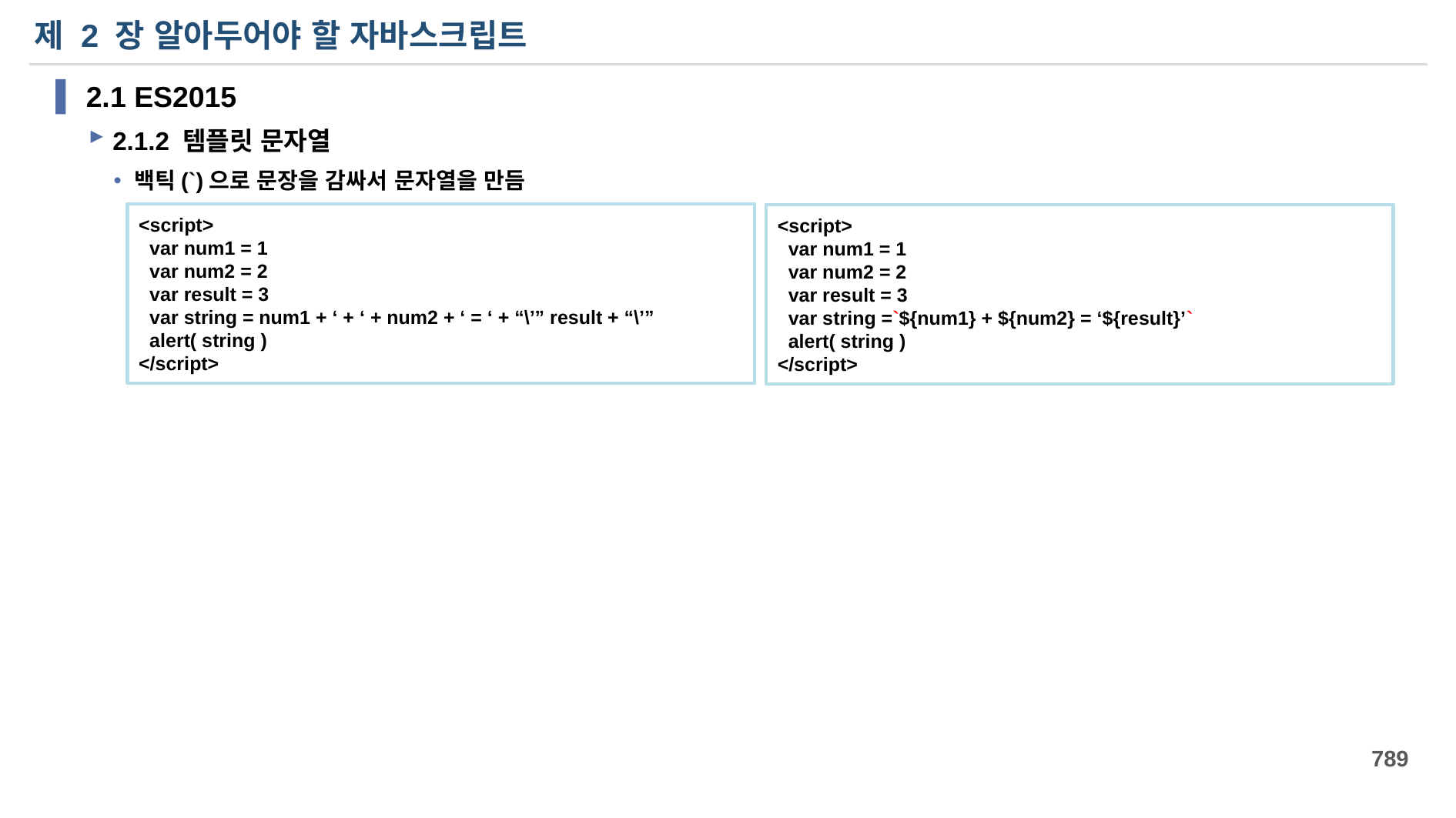

# 제 2 장 알아두어야 할 자바스크립트
2.1 ES2015
2.1.2 템플릿 문자열
백틱(`)으로 문장을 감싸서 문자열을 만듬
<script>
  var num1 = 1
  var num2 = 2
  var result = 3
  var string = num1 + ‘ + ‘ + num2 + ‘ = ‘ + “\’” result + “\’”
  alert( string )
</script>
<script>
  var num1 = 1
  var num2 = 2
  var result = 3
  var string =`${num1} + ${num2} = ‘${result}’`
  alert( string )
</script>
789